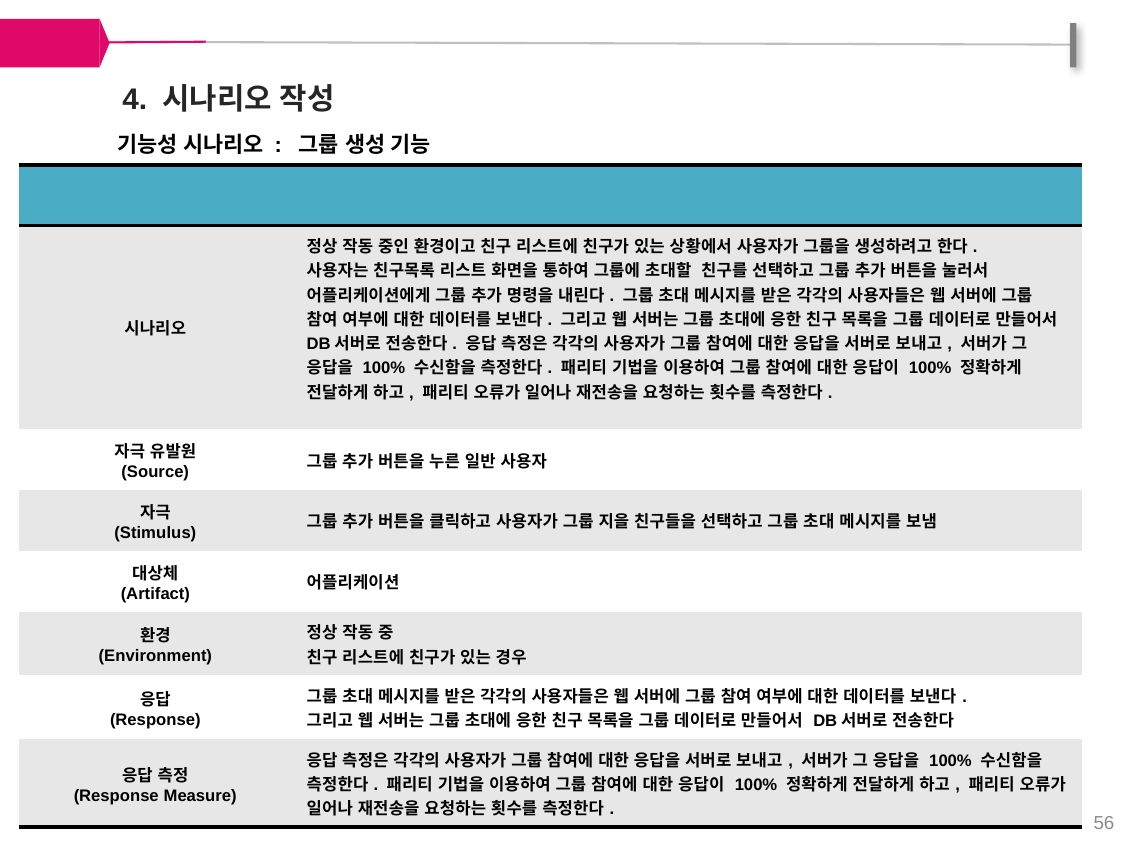

4. 시나리오 작성
기능성 시나리오 :  그룹 생성 기능
| 항목 | 내용 |
| --- | --- |
| 시나리오 | 정상 작동 중인 환경이고 친구 리스트에 친구가 있는 상황에서 사용자가 그룹을 생성하려고 한다. 사용자는 친구목록 리스트 화면을 통하여 그룹에 초대할 친구를 선택하고 그룹 추가 버튼을 눌러서 어플리케이션에게 그룹 추가 명령을 내린다. 그룹 초대 메시지를 받은 각각의 사용자들은 웹 서버에 그룹 참여 여부에 대한 데이터를 보낸다. 그리고 웹 서버는 그룹 초대에 응한 친구 목록을 그룹 데이터로 만들어서 DB서버로 전송한다. 응답 측정은 각각의 사용자가 그룹 참여에 대한 응답을 서버로 보내고, 서버가 그 응답을 100% 수신함을 측정한다. 패리티 기법을 이용하여 그룹 참여에 대한 응답이 100% 정확하게 전달하게 하고, 패리티 오류가 일어나 재전송을 요청하는 횟수를 측정한다. |
| 자극 유발원 (Source) | 그룹 추가 버튼을 누른 일반 사용자 |
| 자극 (Stimulus) | 그룹 추가 버튼을 클릭하고 사용자가 그룹 지을 친구들을 선택하고 그룹 초대 메시지를 보냄 |
| 대상체 (Artifact) | 어플리케이션 |
| 환경 (Environment) | 정상 작동 중 친구 리스트에 친구가 있는 경우 |
| 응답 (Response) | 그룹 초대 메시지를 받은 각각의 사용자들은 웹 서버에 그룹 참여 여부에 대한 데이터를 보낸다. 그리고 웹 서버는 그룹 초대에 응한 친구 목록을 그룹 데이터로 만들어서 DB서버로 전송한다 |
| 응답 측정 (Response Measure) | 응답 측정은 각각의 사용자가 그룹 참여에 대한 응답을 서버로 보내고, 서버가 그 응답을 100% 수신함을 측정한다. 패리티 기법을 이용하여 그룹 참여에 대한 응답이 100% 정확하게 전달하게 하고, 패리티 오류가 일어나 재전송을 요청하는 횟수를 측정한다. |
56